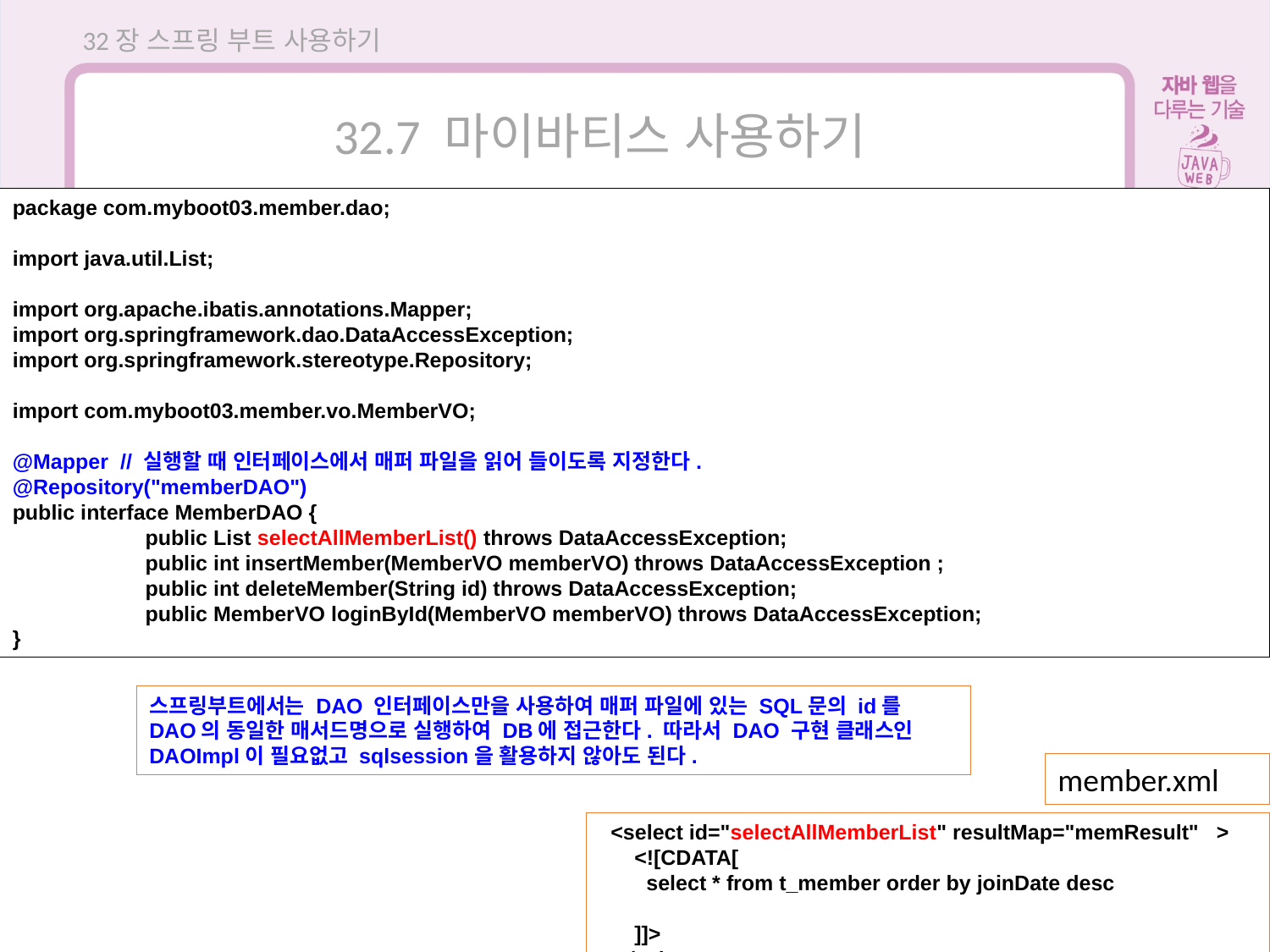

32장 스프링 부트 사용하기
32.7 마이바티스 사용하기
package com.myboot03.member.dao;

import java.util.List;

import org.apache.ibatis.annotations.Mapper;
import org.springframework.dao.DataAccessException;
import org.springframework.stereotype.Repository;

import com.myboot03.member.vo.MemberVO;

@Mapper  // 실행할 때 인터페이스에서 매퍼 파일을 읽어 들이도록 지정한다.
@Repository("memberDAO")
public interface MemberDAO {
	 public List selectAllMemberList() throws DataAccessException;
	 public int insertMember(MemberVO memberVO) throws DataAccessException ;
	 public int deleteMember(String id) throws DataAccessException;
	 public MemberVO loginById(MemberVO memberVO) throws DataAccessException;
}
스프링부트에서는 DAO 인터페이스만을 사용하여 매퍼 파일에 있는 SQL문의 id를 DAO의 동일한 매서드명으로 실행하여 DB에 접근한다. 따라서 DAO 구현 클래스인 DAOImpl이 필요없고 sqlsession을 활용하지 않아도 된다.
member.xml
  <select id="selectAllMemberList" resultMap="memResult"   >
      <![CDATA[
        select * from t_member order by joinDate desc
      ]]>
   </select>